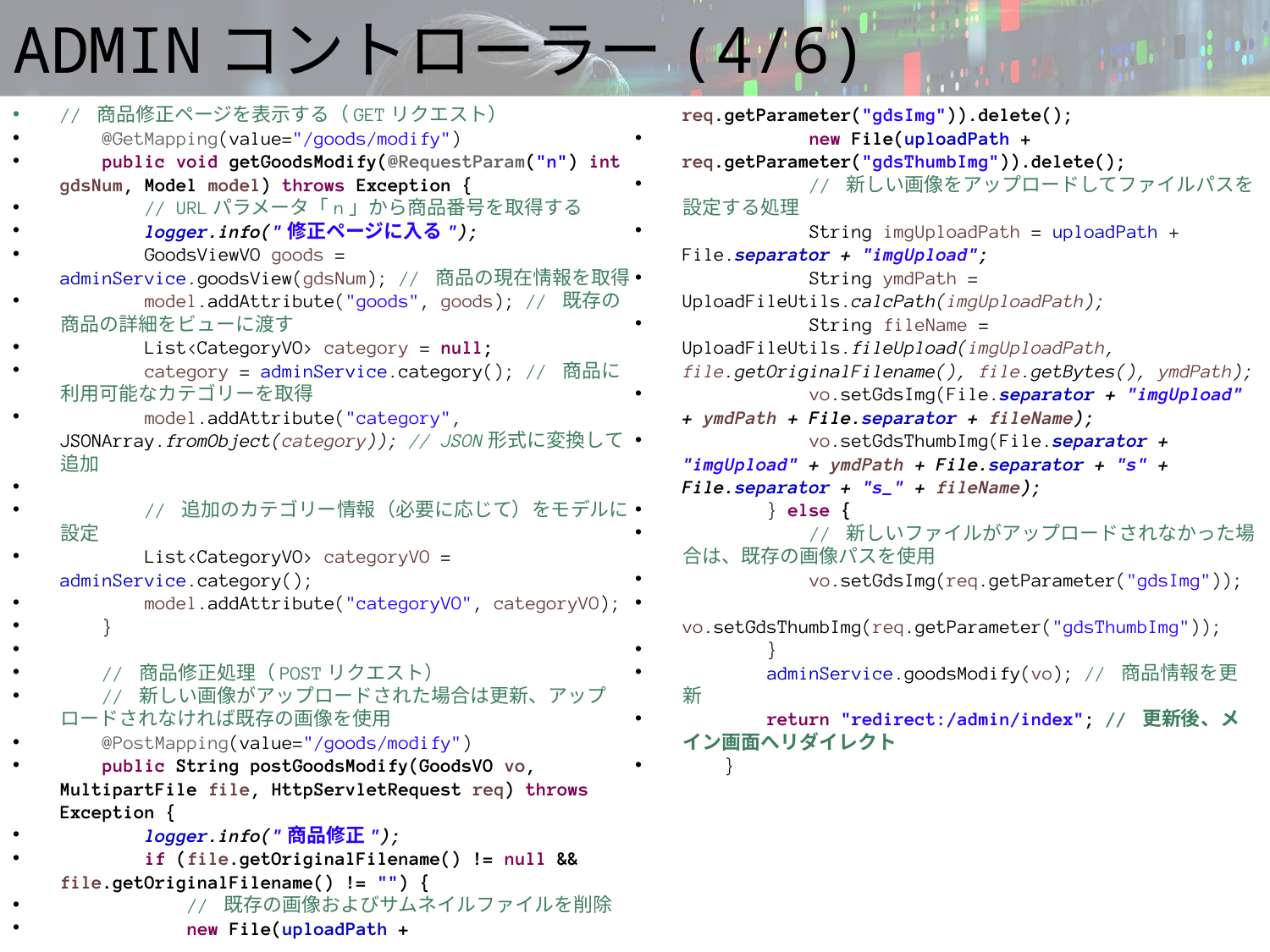

# ADMINコントローラー(4/6)
// 商品修正ページを表示する（GETリクエスト）
    @GetMapping(value="/goods/modify")
    public void getGoodsModify(@RequestParam("n") int gdsNum, Model model) throws Exception {
        // URLパラメータ「n」から商品番号を取得する
        logger.info("修正ページに入る");
        GoodsViewVO goods = adminService.goodsView(gdsNum); // 商品の現在情報を取得
        model.addAttribute("goods", goods); // 既存の商品の詳細をビューに渡す
        List<CategoryVO> category = null;
        category = adminService.category(); // 商品に利用可能なカテゴリーを取得
        model.addAttribute("category", JSONArray.fromObject(category)); // JSON形式に変換して追加

        // 追加のカテゴリー情報（必要に応じて）をモデルに設定
        List<CategoryVO> categoryVO = adminService.category();
        model.addAttribute("categoryVO", categoryVO);
    }

    // 商品修正処理（POSTリクエスト）
    // 新しい画像がアップロードされた場合は更新、アップロードされなければ既存の画像を使用
    @PostMapping(value="/goods/modify")
    public String postGoodsModify(GoodsVO vo, MultipartFile file, HttpServletRequest req) throws Exception {
        logger.info("商品修正");
        if (file.getOriginalFilename() != null && file.getOriginalFilename() != "") {
            // 既存の画像およびサムネイルファイルを削除
            new File(uploadPath + req.getParameter("gdsImg")).delete();
            new File(uploadPath + req.getParameter("gdsThumbImg")).delete();
            // 新しい画像をアップロードしてファイルパスを設定する処理
            String imgUploadPath = uploadPath + File.separator + "imgUpload";
            String ymdPath = UploadFileUtils.calcPath(imgUploadPath);
            String fileName = UploadFileUtils.fileUpload(imgUploadPath, file.getOriginalFilename(), file.getBytes(), ymdPath);
            vo.setGdsImg(File.separator + "imgUpload" + ymdPath + File.separator + fileName);
            vo.setGdsThumbImg(File.separator + "imgUpload" + ymdPath + File.separator + "s" + File.separator + "s_" + fileName);
        } else {
            // 新しいファイルがアップロードされなかった場合は、既存の画像パスを使用
            vo.setGdsImg(req.getParameter("gdsImg"));
            vo.setGdsThumbImg(req.getParameter("gdsThumbImg"));
        }
        adminService.goodsModify(vo); // 商品情報を更新
        return "redirect:/admin/index"; // 更新後、メイン画面へリダイレクト
    }